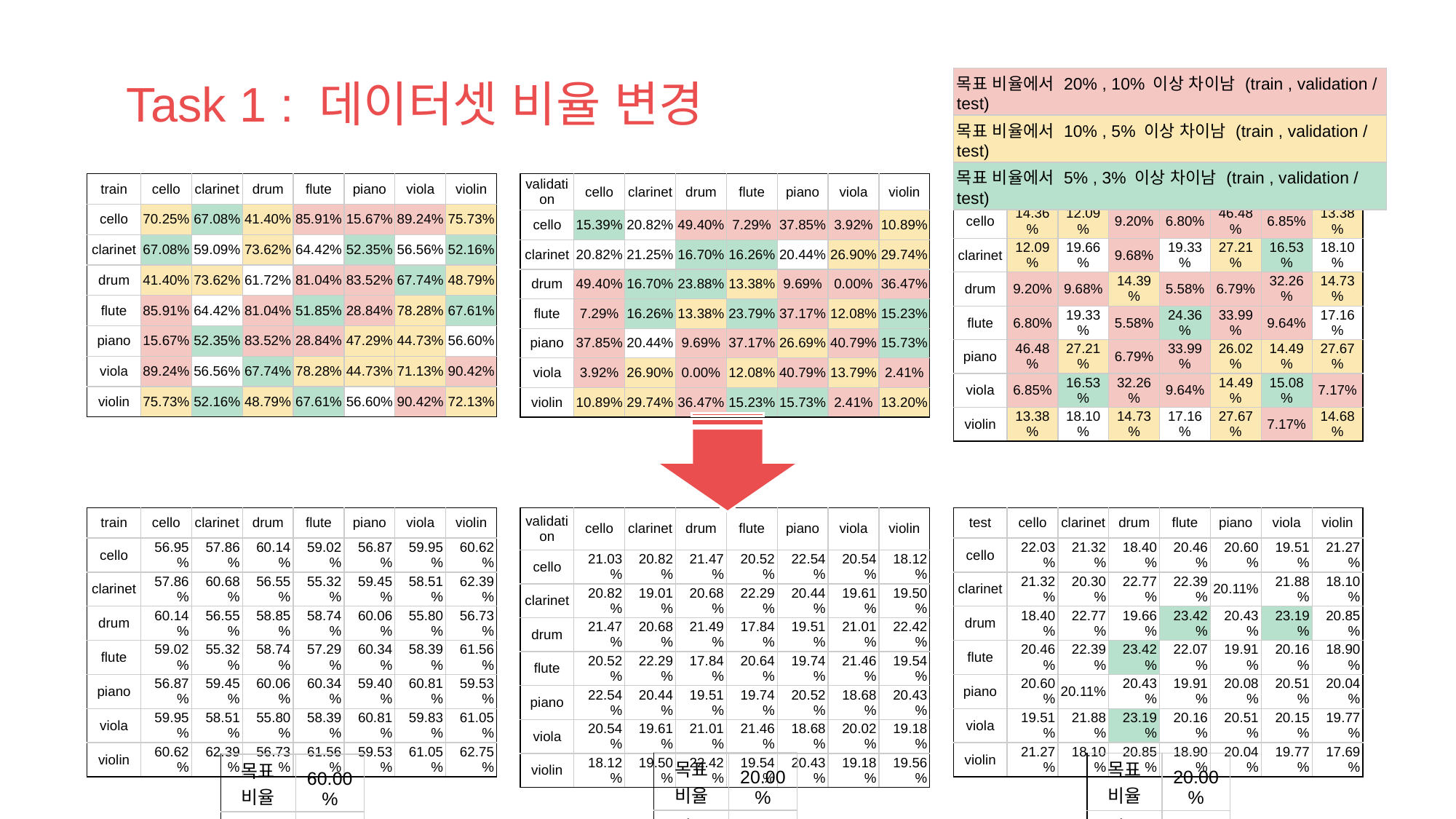

Task 1 : 데이터셋 비율 변경
| 목표 비율에서 20% , 10% 이상 차이남 (train , validation / test) |
| --- |
| 목표 비율에서 10% , 5% 이상 차이남 (train , validation / test) |
| 목표 비율에서 5% , 3% 이상 차이남 (train , validation / test) |
| test | cello | clarinet | drum | flute | piano | viola | violin |
| --- | --- | --- | --- | --- | --- | --- | --- |
| cello | 14.36% | 12.09% | 9.20% | 6.80% | 46.48% | 6.85% | 13.38% |
| clarinet | 12.09% | 19.66% | 9.68% | 19.33% | 27.21% | 16.53% | 18.10% |
| drum | 9.20% | 9.68% | 14.39% | 5.58% | 6.79% | 32.26% | 14.73% |
| flute | 6.80% | 19.33% | 5.58% | 24.36% | 33.99% | 9.64% | 17.16% |
| piano | 46.48% | 27.21% | 6.79% | 33.99% | 26.02% | 14.49% | 27.67% |
| viola | 6.85% | 16.53% | 32.26% | 9.64% | 14.49% | 15.08% | 7.17% |
| violin | 13.38% | 18.10% | 14.73% | 17.16% | 27.67% | 7.17% | 14.68% |
| train | cello | clarinet | drum | flute | piano | viola | violin |
| --- | --- | --- | --- | --- | --- | --- | --- |
| cello | 70.25% | 67.08% | 41.40% | 85.91% | 15.67% | 89.24% | 75.73% |
| clarinet | 67.08% | 59.09% | 73.62% | 64.42% | 52.35% | 56.56% | 52.16% |
| drum | 41.40% | 73.62% | 61.72% | 81.04% | 83.52% | 67.74% | 48.79% |
| flute | 85.91% | 64.42% | 81.04% | 51.85% | 28.84% | 78.28% | 67.61% |
| piano | 15.67% | 52.35% | 83.52% | 28.84% | 47.29% | 44.73% | 56.60% |
| viola | 89.24% | 56.56% | 67.74% | 78.28% | 44.73% | 71.13% | 90.42% |
| violin | 75.73% | 52.16% | 48.79% | 67.61% | 56.60% | 90.42% | 72.13% |
| validation | cello | clarinet | drum | flute | piano | viola | violin |
| --- | --- | --- | --- | --- | --- | --- | --- |
| cello | 15.39% | 20.82% | 49.40% | 7.29% | 37.85% | 3.92% | 10.89% |
| clarinet | 20.82% | 21.25% | 16.70% | 16.26% | 20.44% | 26.90% | 29.74% |
| drum | 49.40% | 16.70% | 23.88% | 13.38% | 9.69% | 0.00% | 36.47% |
| flute | 7.29% | 16.26% | 13.38% | 23.79% | 37.17% | 12.08% | 15.23% |
| piano | 37.85% | 20.44% | 9.69% | 37.17% | 26.69% | 40.79% | 15.73% |
| viola | 3.92% | 26.90% | 0.00% | 12.08% | 40.79% | 13.79% | 2.41% |
| violin | 10.89% | 29.74% | 36.47% | 15.23% | 15.73% | 2.41% | 13.20% |

| train | cello | clarinet | drum | flute | piano | viola | violin |
| --- | --- | --- | --- | --- | --- | --- | --- |
| cello | 56.95% | 57.86% | 60.14% | 59.02% | 56.87% | 59.95% | 60.62% |
| clarinet | 57.86% | 60.68% | 56.55% | 55.32% | 59.45% | 58.51% | 62.39% |
| drum | 60.14% | 56.55% | 58.85% | 58.74% | 60.06% | 55.80% | 56.73% |
| flute | 59.02% | 55.32% | 58.74% | 57.29% | 60.34% | 58.39% | 61.56% |
| piano | 56.87% | 59.45% | 60.06% | 60.34% | 59.40% | 60.81% | 59.53% |
| viola | 59.95% | 58.51% | 55.80% | 58.39% | 60.81% | 59.83% | 61.05% |
| violin | 60.62% | 62.39% | 56.73% | 61.56% | 59.53% | 61.05% | 62.75% |
| test | cello | clarinet | drum | flute | piano | viola | violin |
| --- | --- | --- | --- | --- | --- | --- | --- |
| cello | 22.03% | 21.32% | 18.40% | 20.46% | 20.60% | 19.51% | 21.27% |
| clarinet | 21.32% | 20.30% | 22.77% | 22.39% | 20.11% | 21.88% | 18.10% |
| drum | 18.40% | 22.77% | 19.66% | 23.42% | 20.43% | 23.19% | 20.85% |
| flute | 20.46% | 22.39% | 23.42% | 22.07% | 19.91% | 20.16% | 18.90% |
| piano | 20.60% | 20.11% | 20.43% | 19.91% | 20.08% | 20.51% | 20.04% |
| viola | 19.51% | 21.88% | 23.19% | 20.16% | 20.51% | 20.15% | 19.77% |
| violin | 21.27% | 18.10% | 20.85% | 18.90% | 20.04% | 19.77% | 17.69% |
| validation | cello | clarinet | drum | flute | piano | viola | violin |
| --- | --- | --- | --- | --- | --- | --- | --- |
| cello | 21.03% | 20.82% | 21.47% | 20.52% | 22.54% | 20.54% | 18.12% |
| clarinet | 20.82% | 19.01% | 20.68% | 22.29% | 20.44% | 19.61% | 19.50% |
| drum | 21.47% | 20.68% | 21.49% | 17.84% | 19.51% | 21.01% | 22.42% |
| flute | 20.52% | 22.29% | 17.84% | 20.64% | 19.74% | 21.46% | 19.54% |
| piano | 22.54% | 20.44% | 19.51% | 19.74% | 20.52% | 18.68% | 20.43% |
| viola | 20.54% | 19.61% | 21.01% | 21.46% | 18.68% | 20.02% | 19.18% |
| violin | 18.12% | 19.50% | 22.42% | 19.54% | 20.43% | 19.18% | 19.56% |
| 목표 비율 | 20.00% |
| --- | --- |
| 평균 비율 | 20.31% |
| 목표 비율 | 20.00% |
| --- | --- |
| 평균 비율 | 20.61% |
| 목표 비율 | 60.00% |
| --- | --- |
| 평균 비율 | 59.08% |